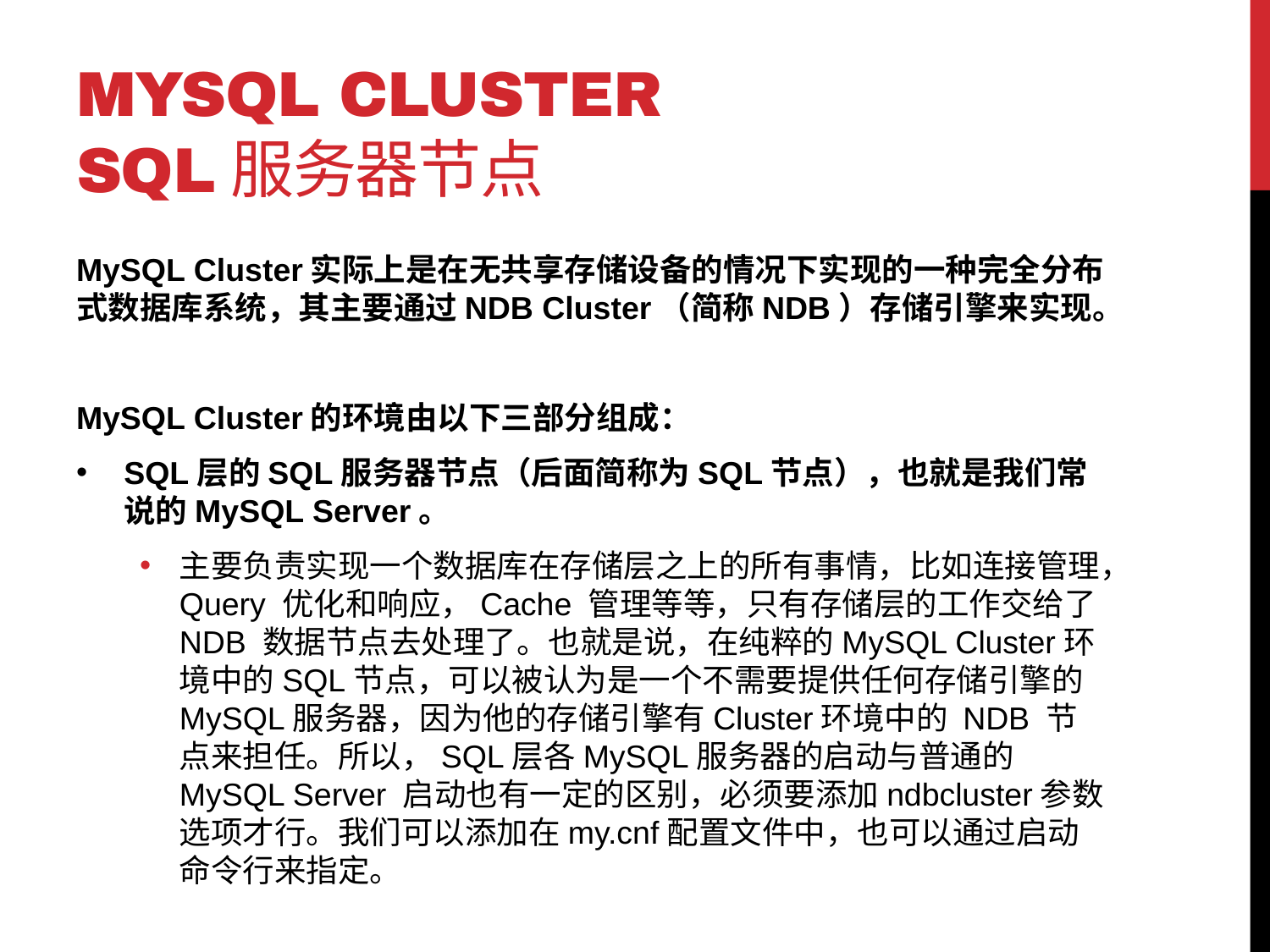

# MySQL Cluster SQL服务器节点
MySQL Cluster实际上是在无共享存储设备的情况下实现的一种完全分布式数据库系统，其主要通过NDB Cluster（简称NDB）存储引擎来实现。

MySQL Cluster的环境由以下三部分组成：
SQL层的SQL服务器节点（后面简称为SQL节点），也就是我们常说的MySQL Server。
主要负责实现一个数据库在存储层之上的所有事情，比如连接管理，Query 优化和响应，Cache 管理等等，只有存储层的工作交给了 NDB 数据节点去处理了。也就是说，在纯粹的MySQL Cluster环境中的SQL节点，可以被认为是一个不需要提供任何存储引擎的 MySQL服务器，因为他的存储引擎有Cluster环境中的 NDB 节点来担任。所以，SQL层各MySQL服务器的启动与普通的 MySQL Server 启动也有一定的区别，必须要添加ndbcluster参数选项才行。我们可以添加在my.cnf配置文件中，也可以通过启动命令行来指定。